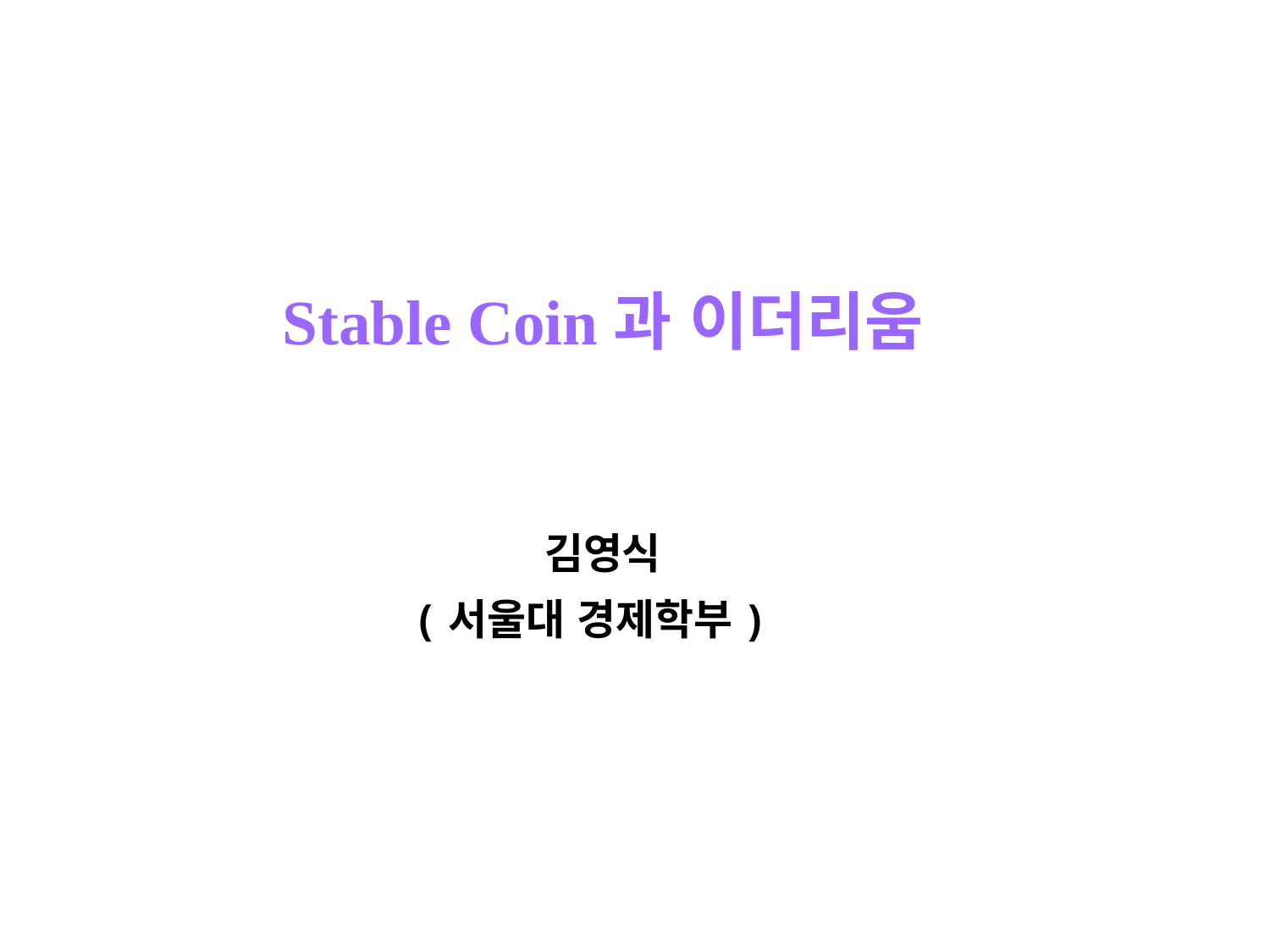

# Stable Coin과 이더리움 김영식 (서울대 경제학부)